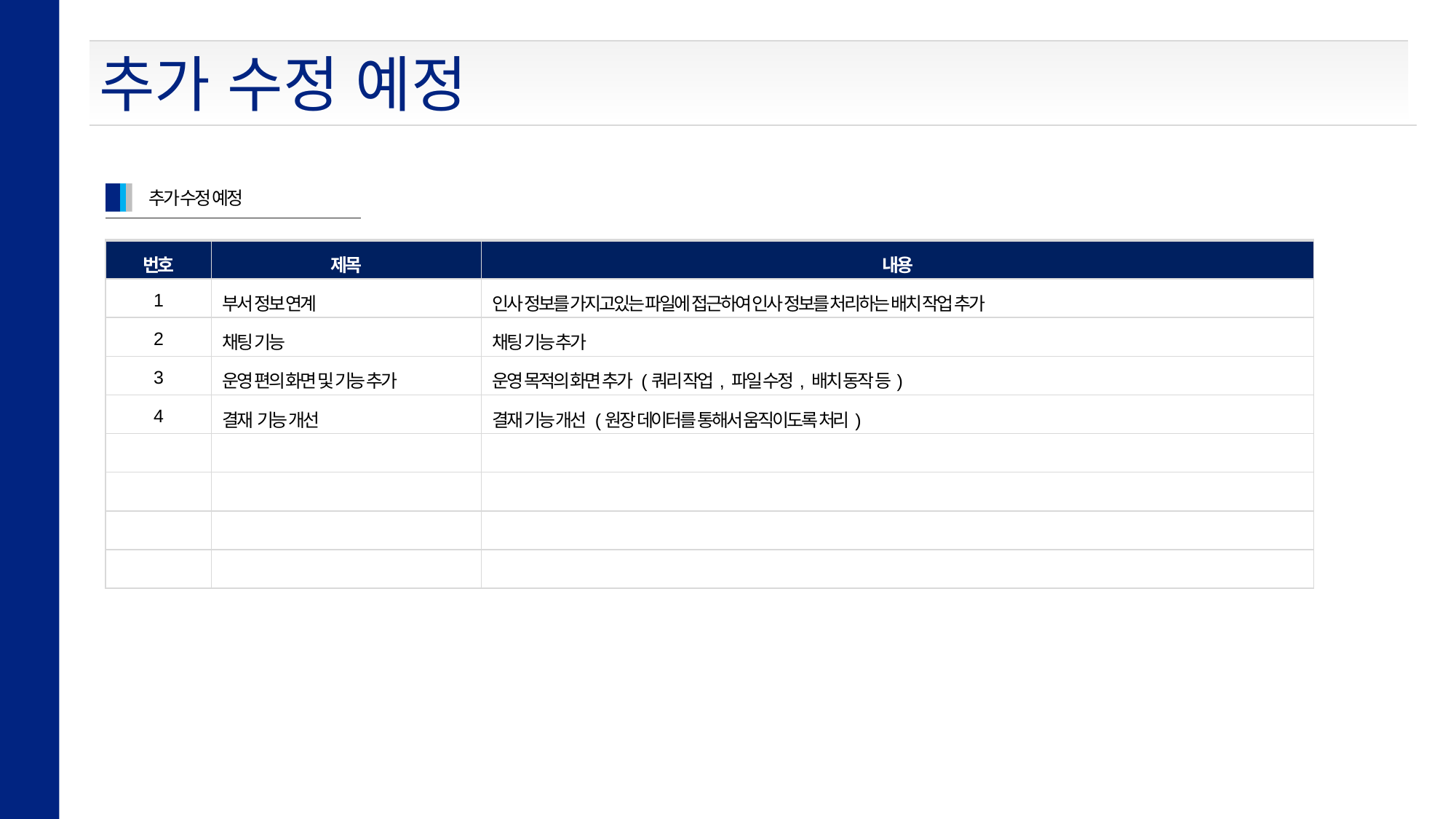

추가 수정 예정
추가 수정 예정

| 번호 | 제목 | 내용 |
| --- | --- | --- |
| 1 | 부서 정보 연계 | 인사 정보를 가지고있는 파일에 접근하여 인사 정보를 처리하는 배치 작업 추가 |
| 2 | 채팅 기능 | 채팅 기능 추가 |
| 3 | 운영 편의 화면 및 기능 추가 | 운영 목적의 화면 추가 (쿼리 작업, 파일 수정, 배치 동작 등) |
| 4 | 결재 기능 개선 | 결재 기능 개선 (원장 데이터를 통해서 움직이도록 처리) |
|  |  |  |
|  |  |  |
|  |  |  |
|  |  |  |